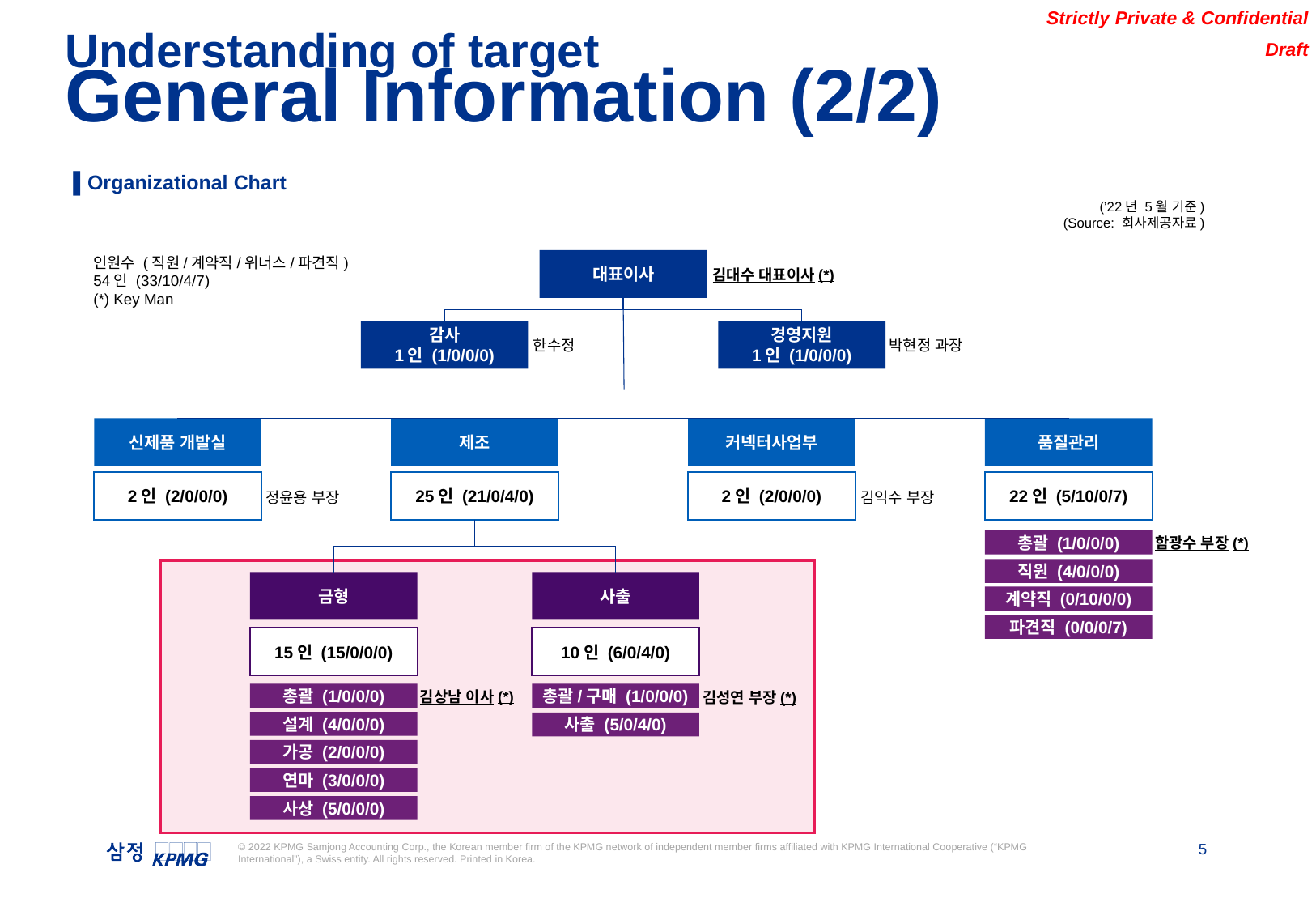

Understanding of target
General Information (2/2)
▌Organizational Chart
(’22년 5월 기준)
(Source: 회사제공자료)
인원수 (직원/계약직/위너스/파견직)
54인 (33/10/4/7)
(*) Key Man
대표이사
김대수 대표이사(*)
감사
1인 (1/0/0/0)
경영지원
1인 (1/0/0/0)
한수정
박현정 과장
신제품 개발실
제조
커넥터사업부
품질관리
2인 (2/0/0/0)
25인 (21/0/4/0)
2인 (2/0/0/0)
22인 (5/10/0/7)
정윤용 부장
김익수 부장
총괄 (1/0/0/0)
함광수 부장(*)
직원 (4/0/0/0)

금형
사출
계약직 (0/10/0/0)
파견직 (0/0/0/7)
15인 (15/0/0/0)
10인 (6/0/4/0)
총괄 (1/0/0/0)
총괄/구매 (1/0/0/0)
김상남 이사(*)
김성연 부장(*)
설계 (4/0/0/0)
사출 (5/0/4/0)
가공 (2/0/0/0)
연마 (3/0/0/0)
사상 (5/0/0/0)